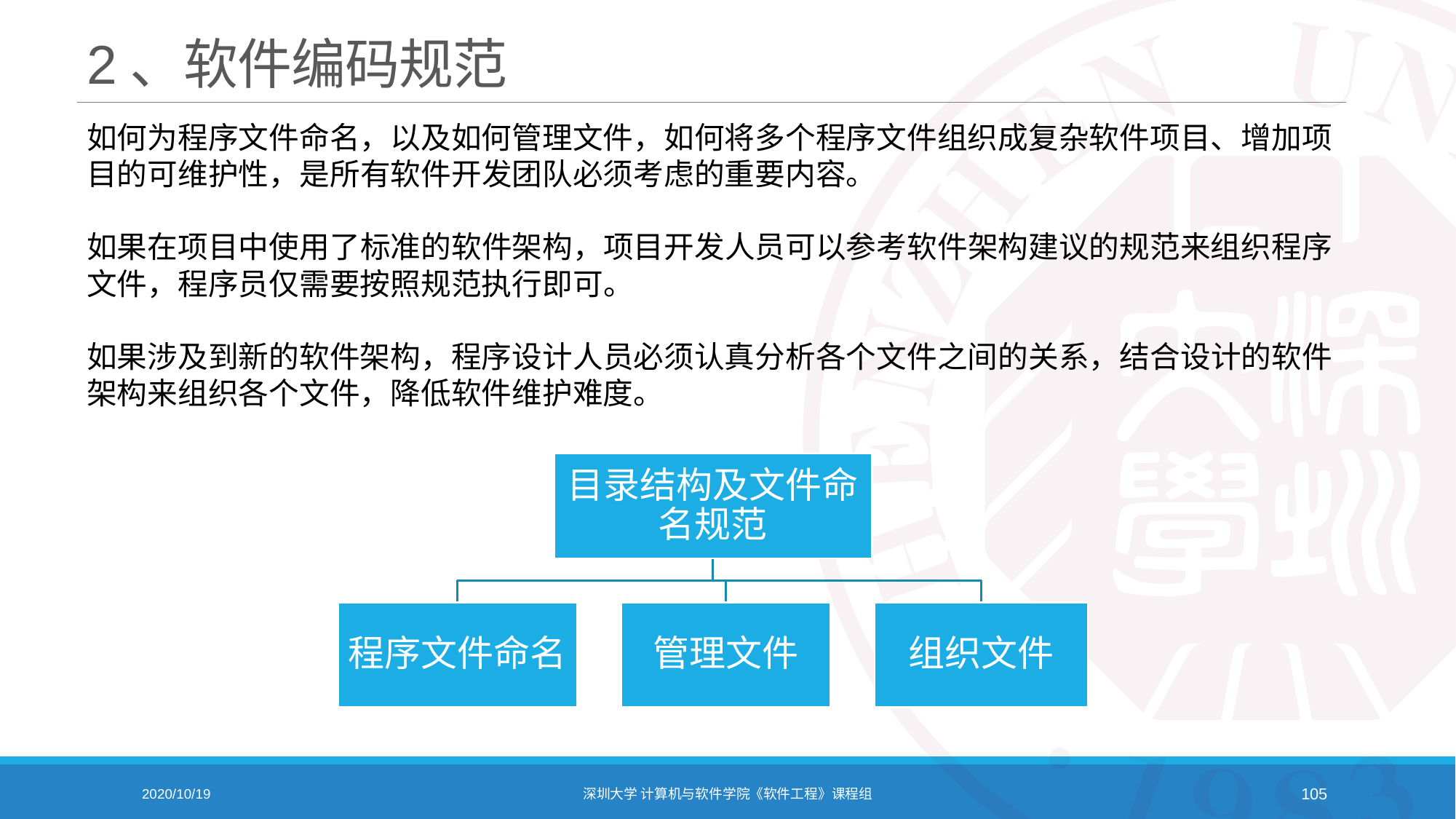

# 2、软件编码规范
如何为程序文件命名，以及如何管理文件，如何将多个程序文件组织成复杂软件项目、增加项目的可维护性，是所有软件开发团队必须考虑的重要内容。

如果在项目中使用了标准的软件架构，项目开发人员可以参考软件架构建议的规范来组织程序文件，程序员仅需要按照规范执行即可。

如果涉及到新的软件架构，程序设计人员必须认真分析各个文件之间的关系，结合设计的软件架构来组织各个文件，降低软件维护难度。
目录结构及文件命名规范
程序文件命名
管理文件
组织文件
2020/10/19
深圳大学 计算机与软件学院《软件工程》课程组
105